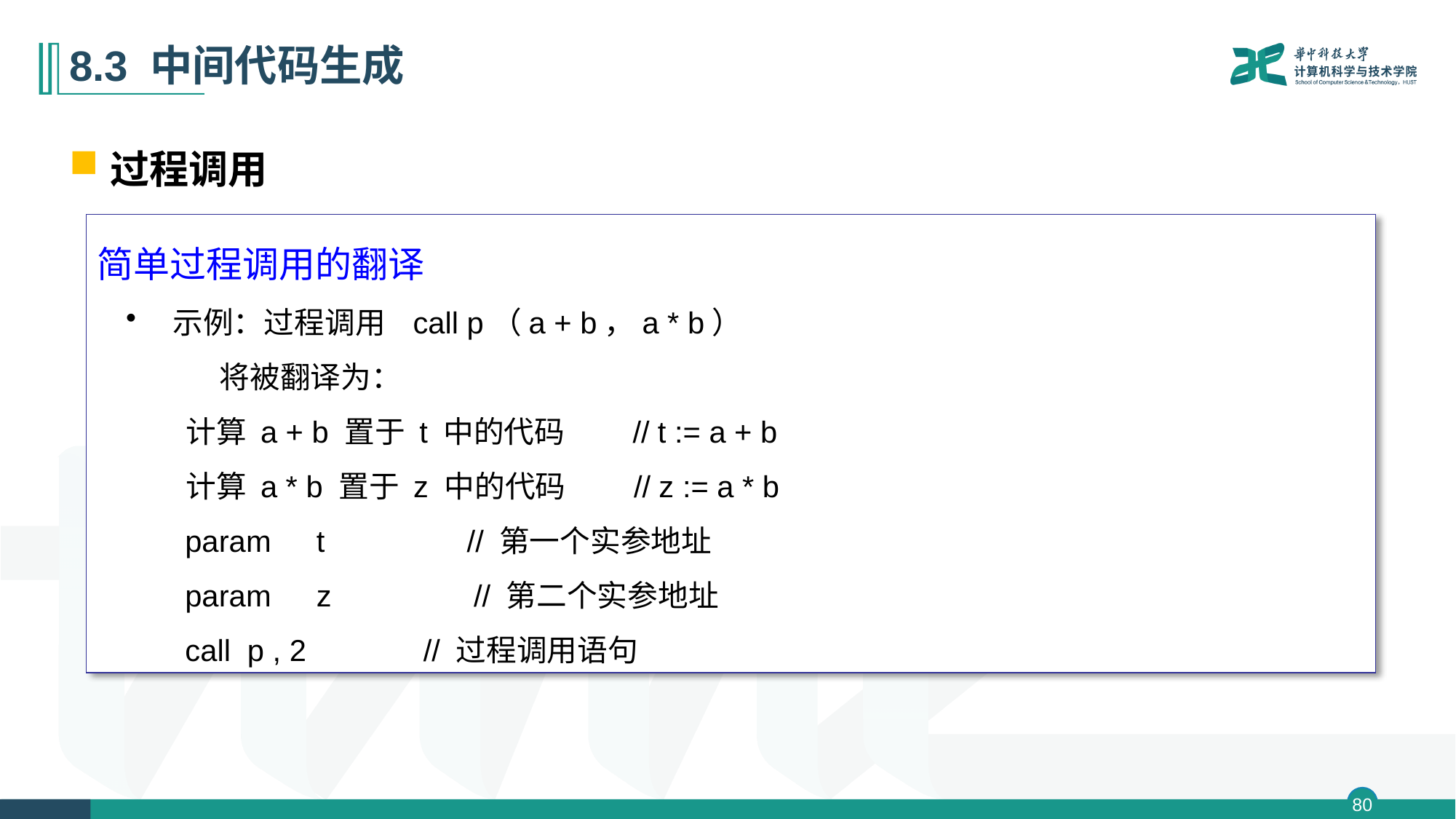

# 8.3 中间代码生成
过程调用
简单过程调用的翻译
  示例：过程调用   call p（a + b，a * b）
         将被翻译为：
    计算 a + b 置于 t 中的代码         // t := a + b
    计算 a * b 置于 z 中的代码         // z := a * b
    param　t                 // 第一个实参地址
    param　z                 // 第二个实参地址
    call  p , 2              // 过程调用语句